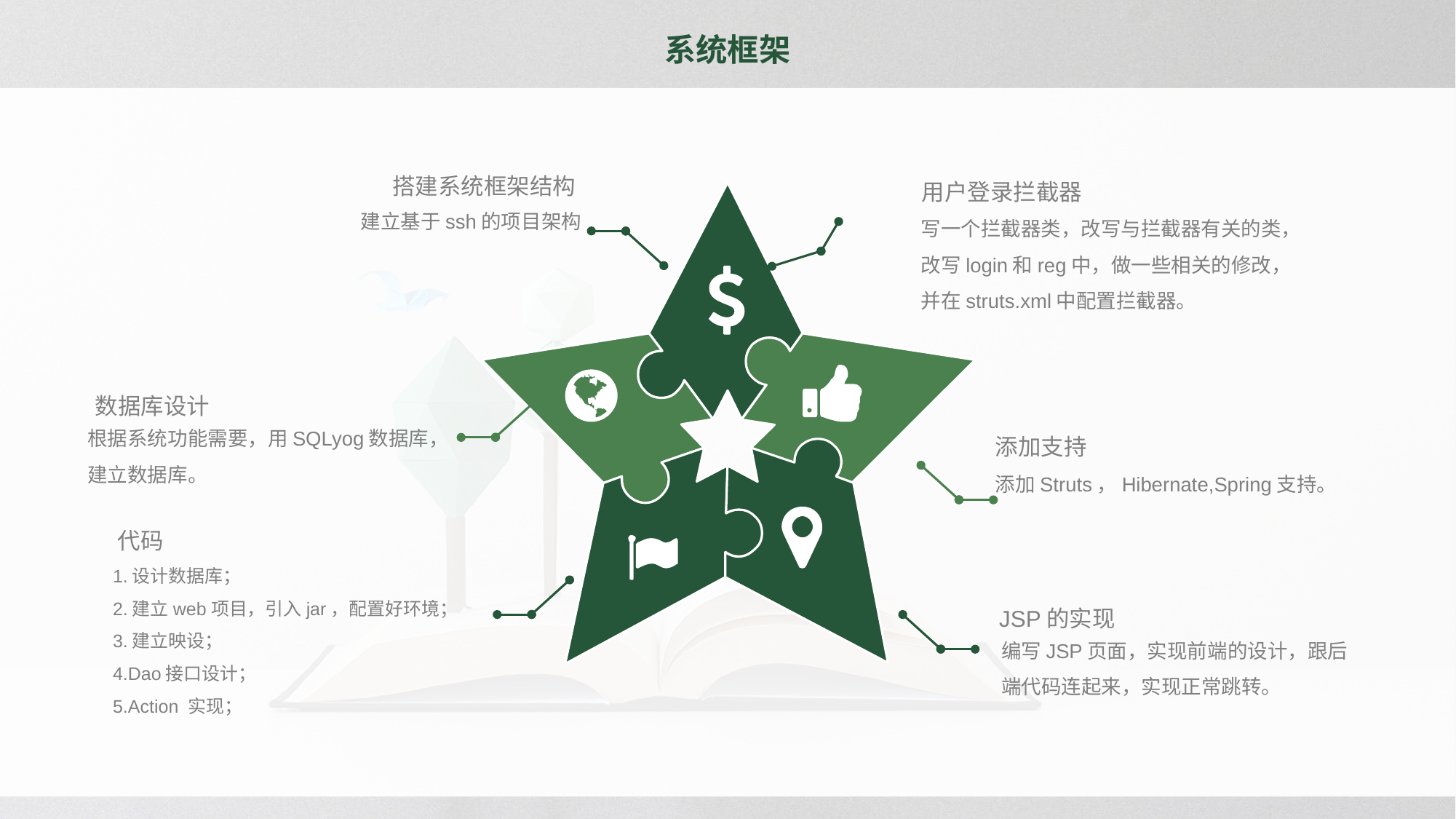

# 系统框架
搭建系统框架结构
建立基于ssh的项目架构
用户登录拦截器
写一个拦截器类，改写与拦截器有关的类，改写login和reg中，做一些相关的修改，并在struts.xml中配置拦截器。

数据库设计
根据系统功能需要，用SQLyog数据库，建立数据库。
添加支持
添加Struts，Hibernate,Spring支持。

代码
1.设计数据库；
2.建立web项目，引入jar，配置好环境；
3.建立映设；
4.Dao接口设计；
5.Action 实现；

JSP的实现
编写JSP页面，实现前端的设计，跟后端代码连起来，实现正常跳转。